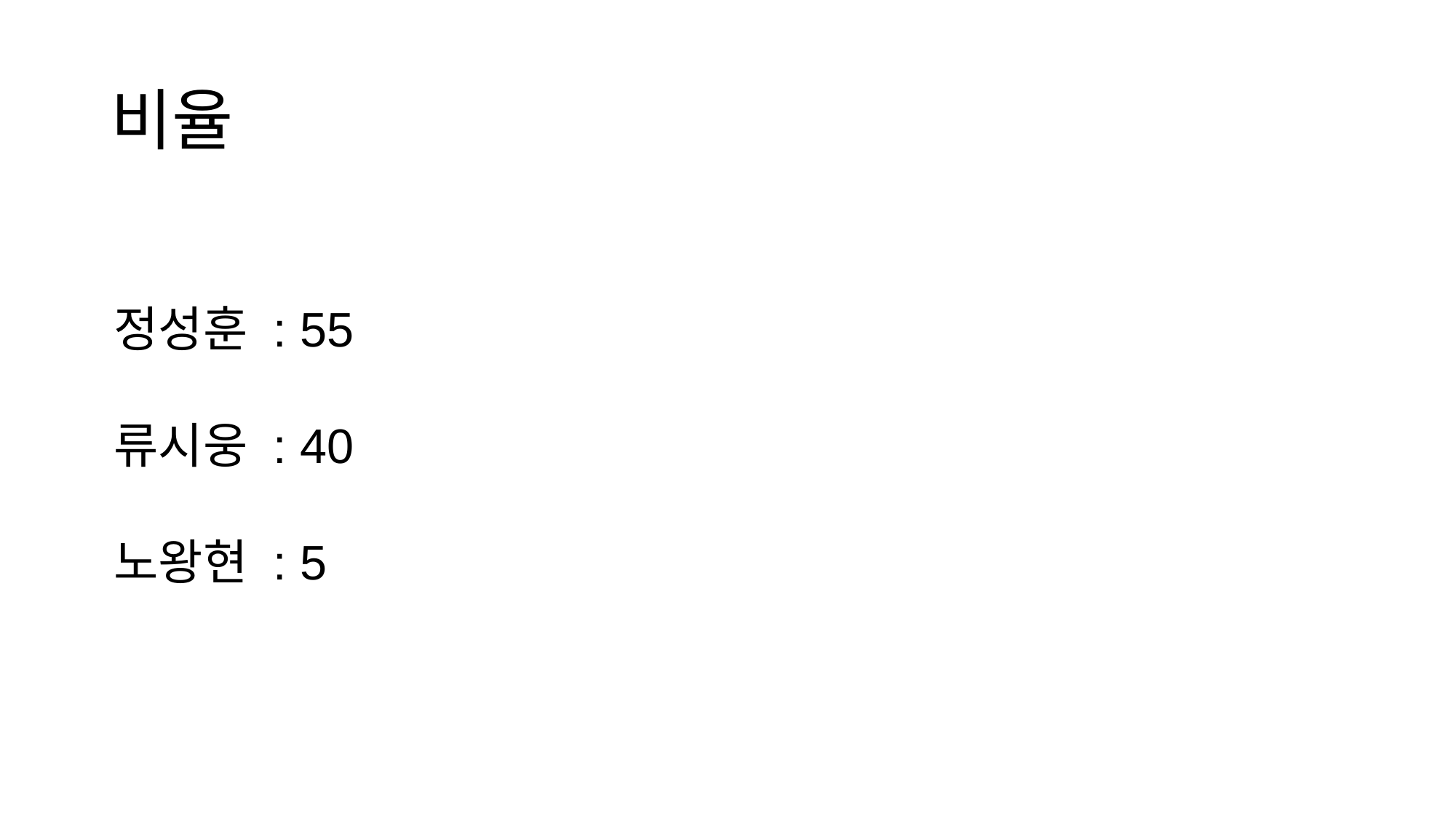

# 비율
정성훈 : 55

류시웅 : 40

노왕현 : 5